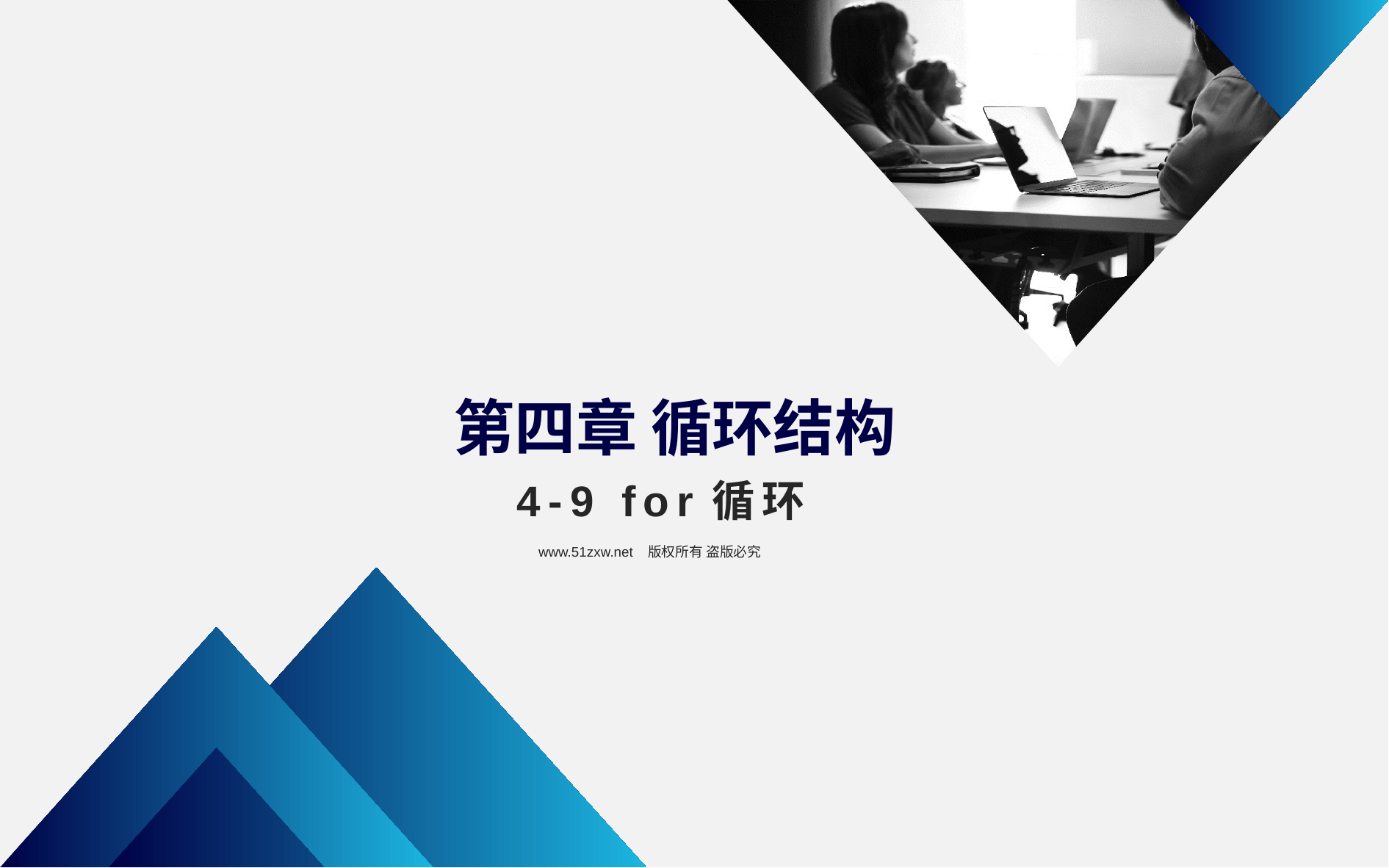

第四章 循环结构
4-9 for循环
www.51zxw.net   版权所有 盗版必究